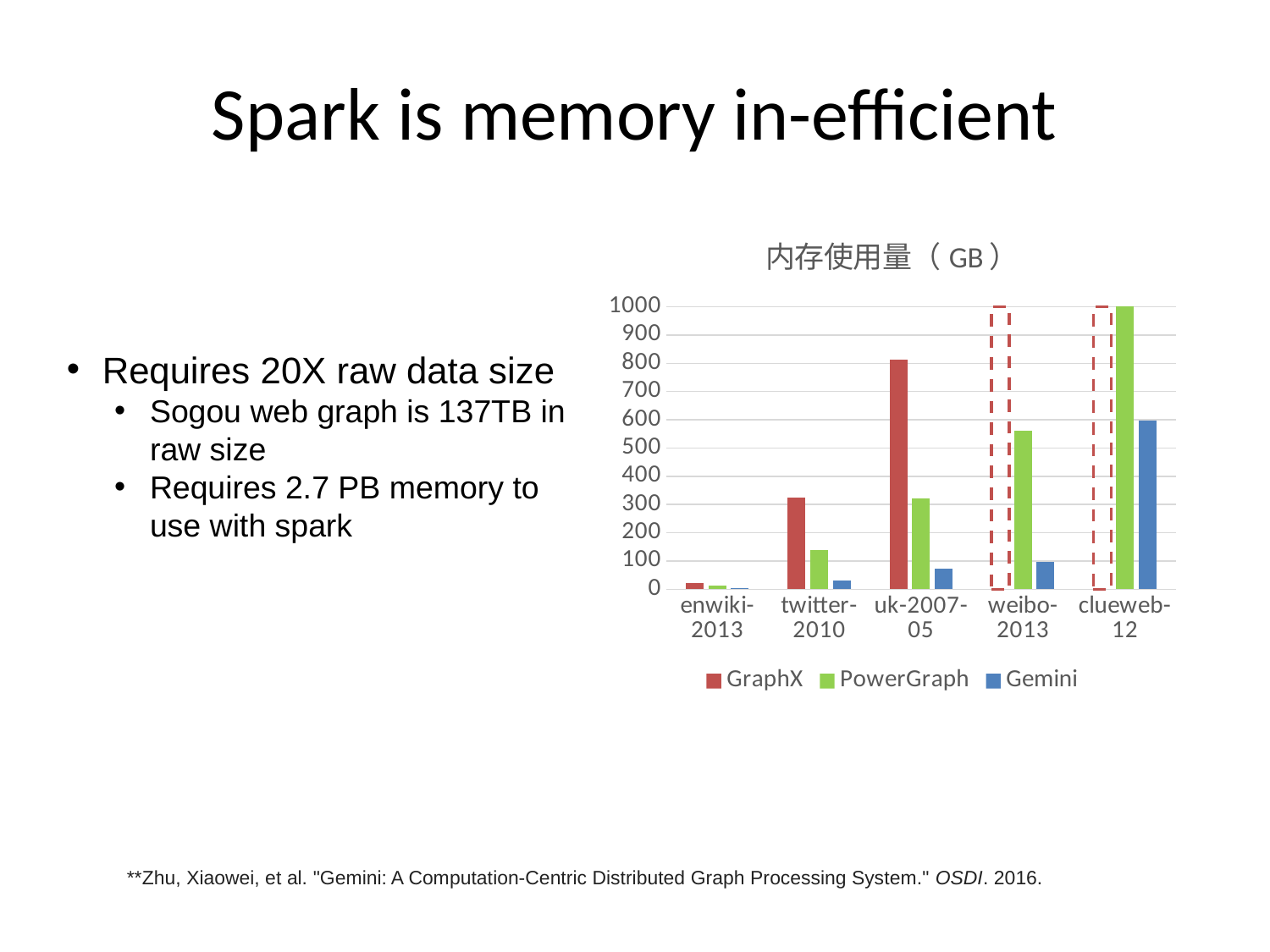

# Spark is memory in-efficient

### Chart: 内存使用量（GB）

| Category | GraphX | PowerGraph | Gemini |
|---|---|---|---|
| enwiki-2013 | 22.6 | 13.1 | 4.02 |
| twitter-2010 | 325.0 | 138.0 | 32.1 |
| uk-2007-05 | 814.0 | 322.0 | 73.1 |
| weibo-2013 | 1024.0 | 561.0 | 97.5 |
| clueweb-12 | 1024.0 | 1024.0 | 597.0 |
Requires 20X raw data size
Sogou web graph is 137TB in raw size
Requires 2.7 PB memory to use with spark
**Zhu, Xiaowei, et al. "Gemini: A Computation-Centric Distributed Graph Processing System." OSDI. 2016.